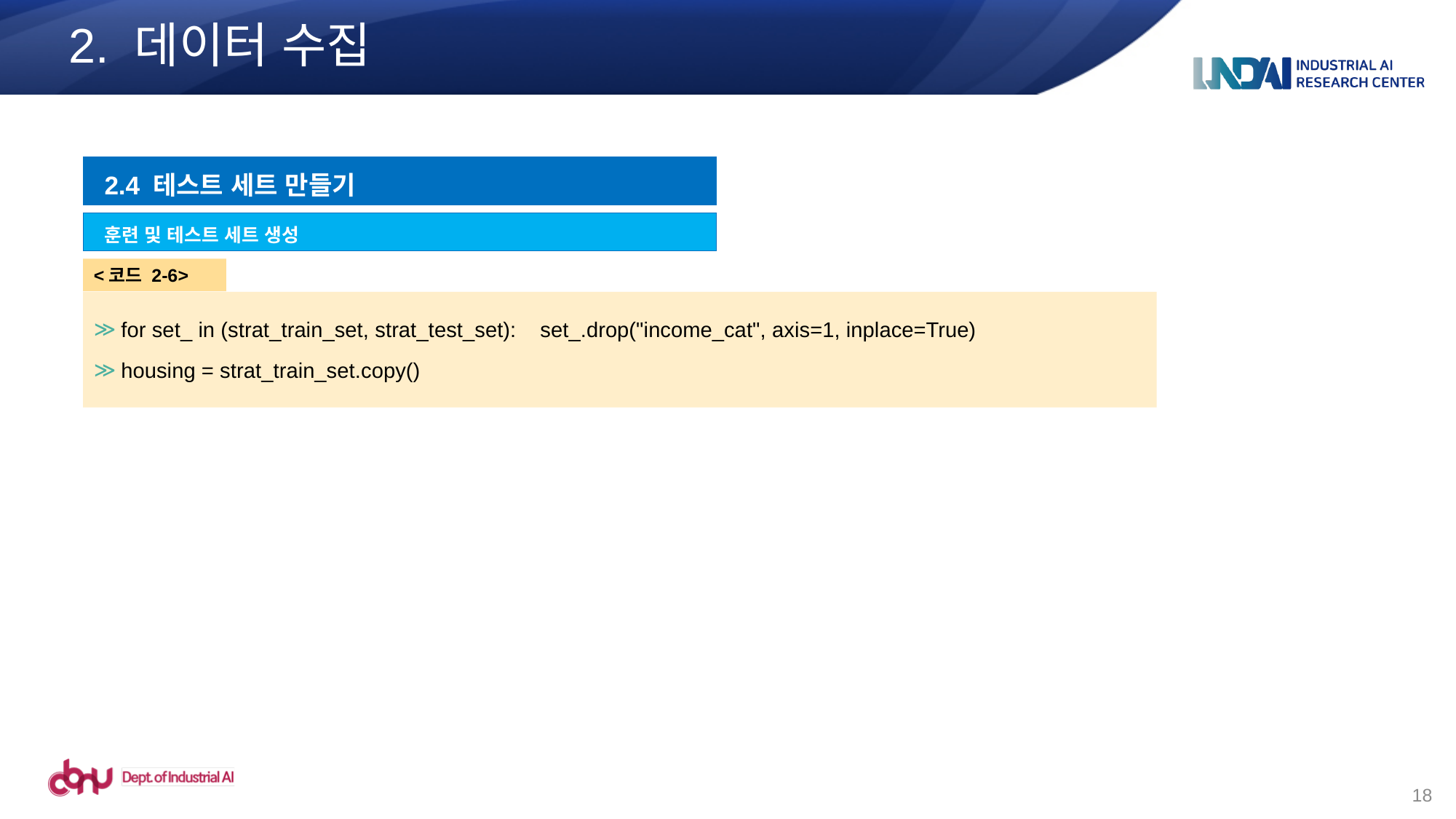

# 2. 데이터 수집
2.4 테스트 세트 만들기
훈련 및 테스트 세트 생성
<코드 2-6>
for set_ in (strat_train_set, strat_test_set):    set_.drop("income_cat", axis=1, inplace=True)
housing = strat_train_set.copy()
18